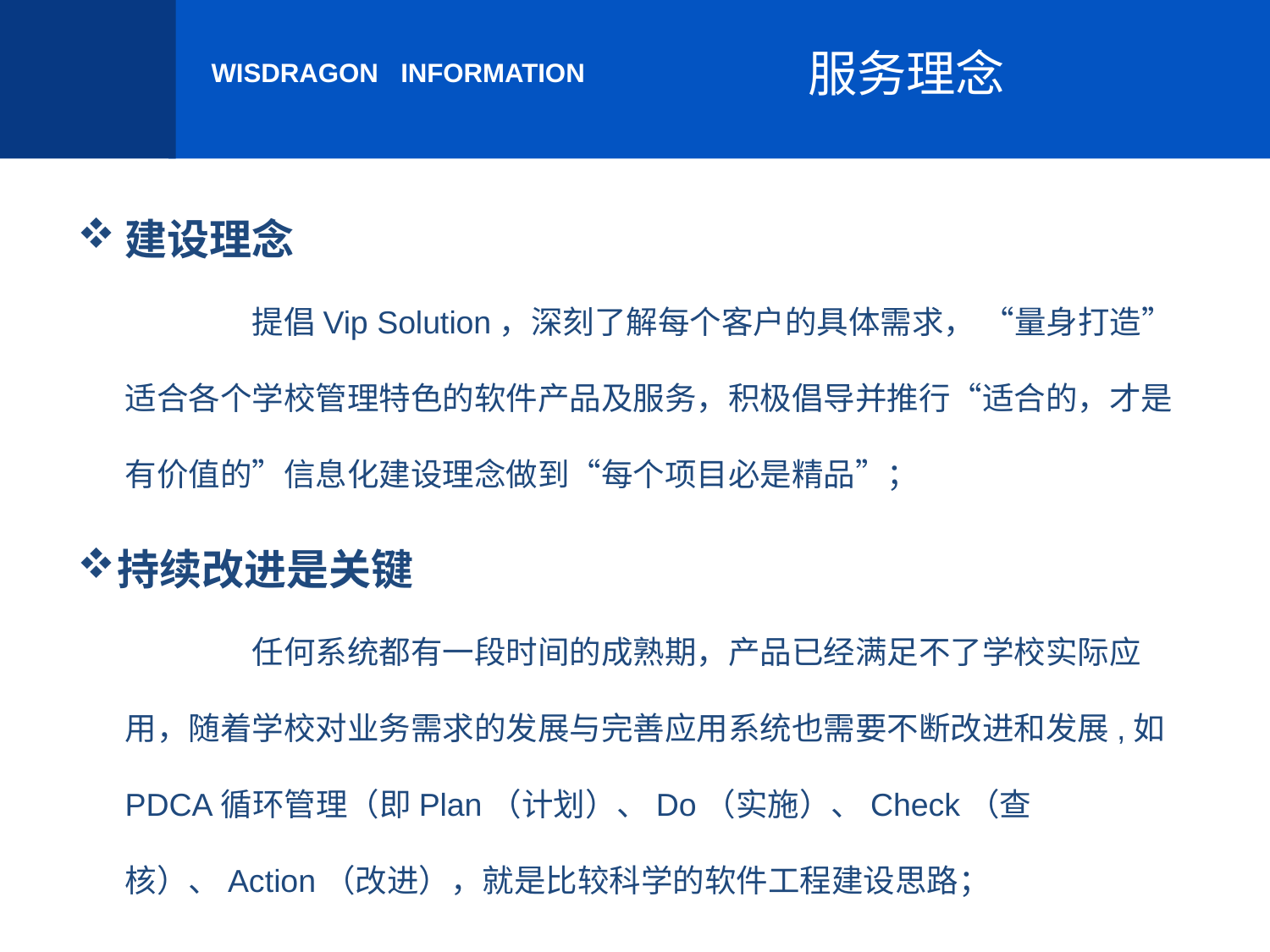

服务理念
建设理念
		提倡Vip Solution，深刻了解每个客户的具体需求， “量身打造”适合各个学校管理特色的软件产品及服务，积极倡导并推行“适合的，才是有价值的”信息化建设理念做到“每个项目必是精品”；
持续改进是关键
		任何系统都有一段时间的成熟期，产品已经满足不了学校实际应用，随着学校对业务需求的发展与完善应用系统也需要不断改进和发展,如PDCA循环管理（即Plan（计划）、Do（实施）、Check（查核）、Action（改进），就是比较科学的软件工程建设思路；